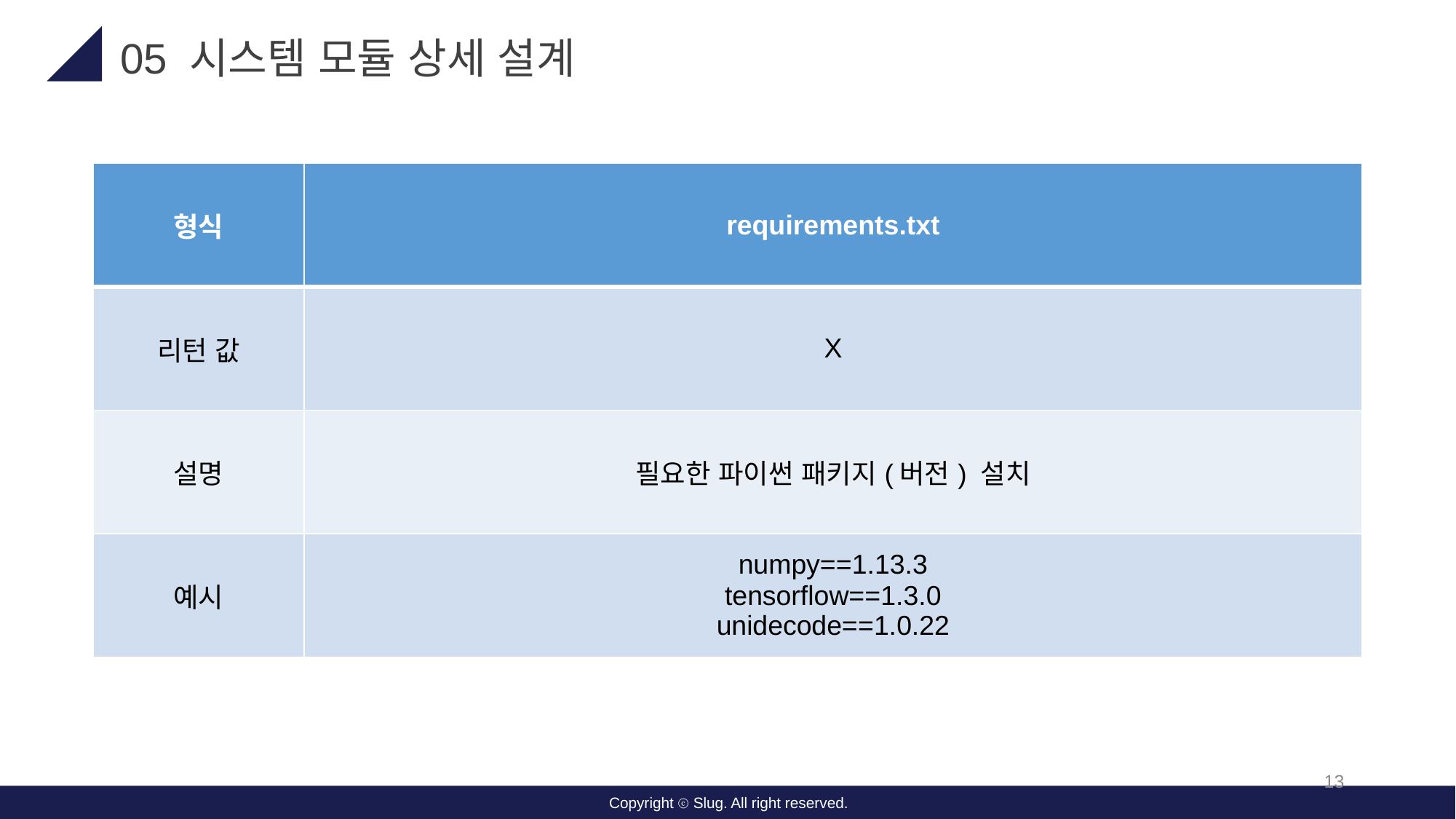

05 시스템 모듈 상세 설계

| 형식 | requirements.txt |
| --- | --- |
| 리턴 값 | X |
| 설명 | 필요한 파이썬 패키지(버전) 설치 |
| 예시 | numpy==1.13.3 tensorflow==1.3.0 unidecode==1.0.22 |
13

Copyright ⓒ Slug. All right reserved.